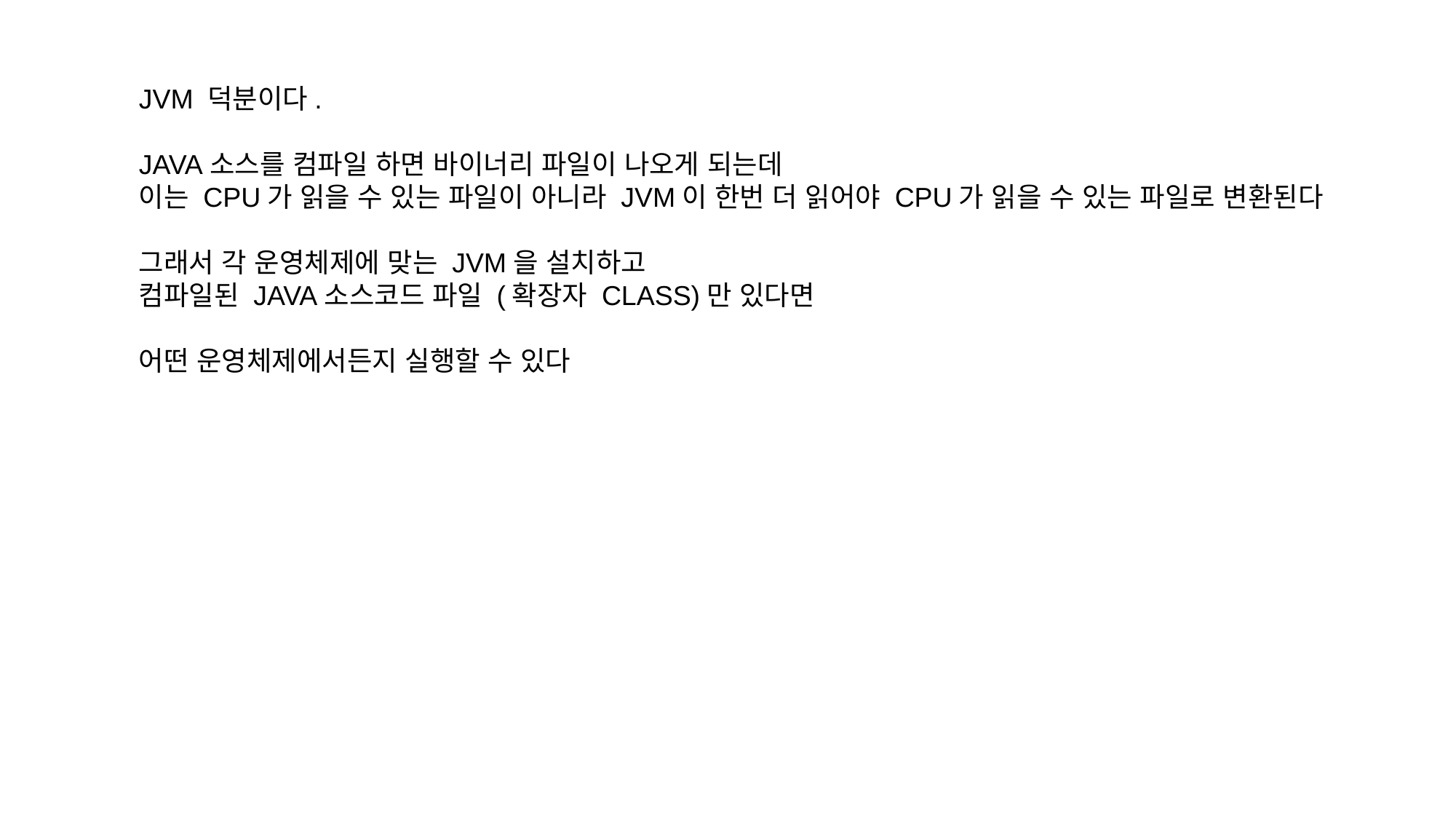

JVM 덕분이다.

JAVA소스를 컴파일 하면 바이너리 파일이 나오게 되는데
이는 CPU가 읽을 수 있는 파일이 아니라 JVM이 한번 더 읽어야 CPU가 읽을 수 있는 파일로 변환된다

그래서 각 운영체제에 맞는 JVM을 설치하고
컴파일된 JAVA소스코드 파일 (확장자 CLASS)만 있다면

어떤 운영체제에서든지 실행할 수 있다